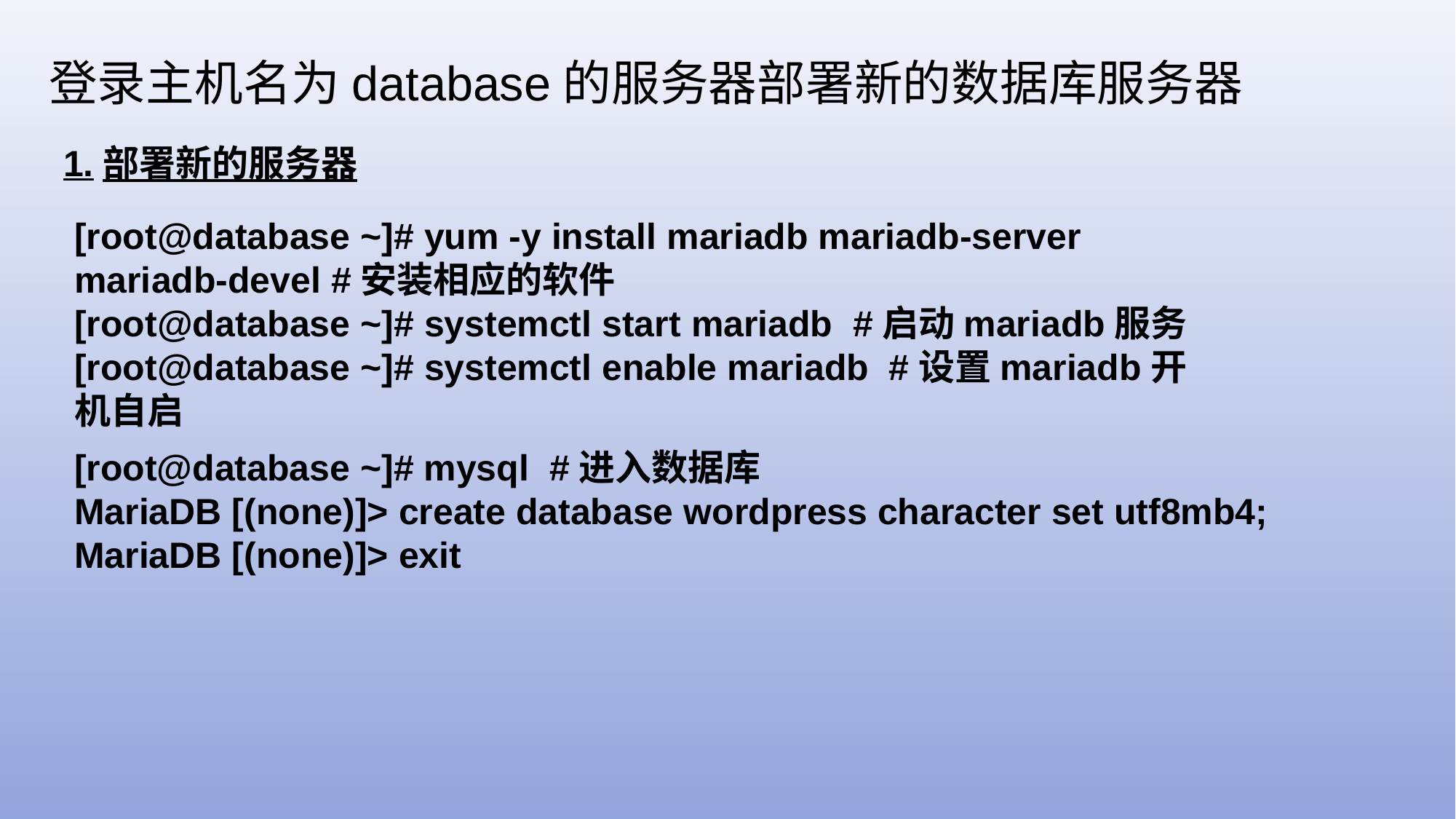

登录主机名为database的服务器部署新的数据库服务器
1.部署新的服务器
[root@database ~]# yum -y install mariadb mariadb-server mariadb-devel #安装相应的软件
[root@database ~]# systemctl start mariadb  #启动mariadb服务
[root@database ~]# systemctl enable mariadb  #设置mariadb开机自启
[root@database ~]# mysql  #进入数据库
MariaDB [(none)]> create database wordpress character set utf8mb4;
MariaDB [(none)]> exit